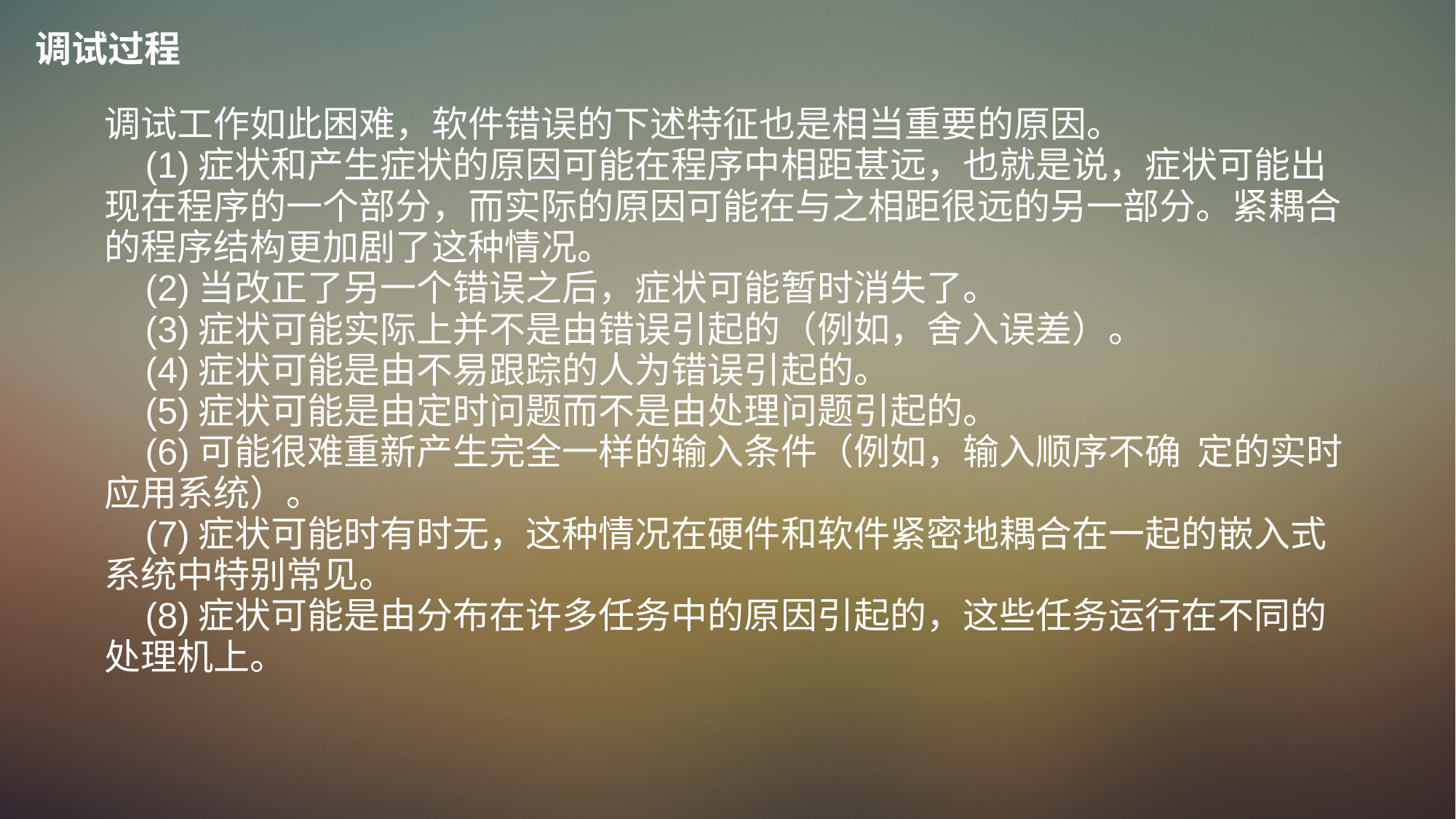

调试过程
调试工作如此困难，软件错误的下述特征也是相当重要的原因。
    (1)症状和产生症状的原因可能在程序中相距甚远，也就是说，症状可能出现在程序的一个部分，而实际的原因可能在与之相距很远的另一部分。紧耦合的程序结构更加剧了这种情况。
    (2)当改正了另一个错误之后，症状可能暂时消失了。
    (3)症状可能实际上并不是由错误引起的（例如，舍入误差）。
    (4)症状可能是由不易跟踪的人为错误引起的。
    (5)症状可能是由定时问题而不是由处理问题引起的。
    (6)可能很难重新产生完全一样的输入条件（例如，输入顺序不确  定的实时应用系统）。
    (7)症状可能时有时无，这种情况在硬件和软件紧密地耦合在一起的嵌入式系统中特别常见。
    (8)症状可能是由分布在许多任务中的原因引起的，这些任务运行在不同的处理机上。